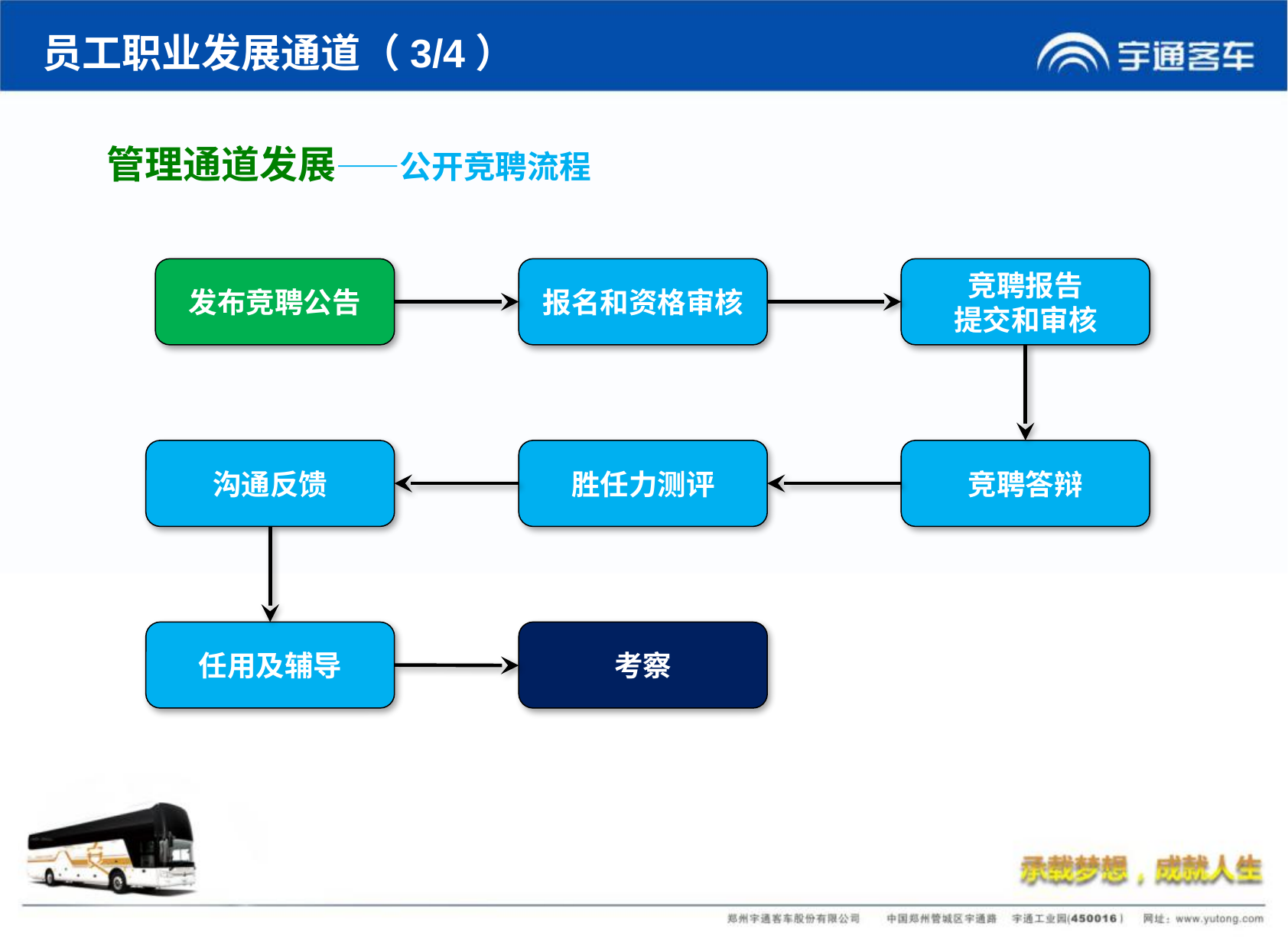

员工职业发展通道（3/4）
 管理通道发展——公开竞聘流程

发布竞聘公告
报名和资格审核
竞聘报告
提交和审核
沟通反馈
胜任力测评
竞聘答辩
任用及辅导
考察